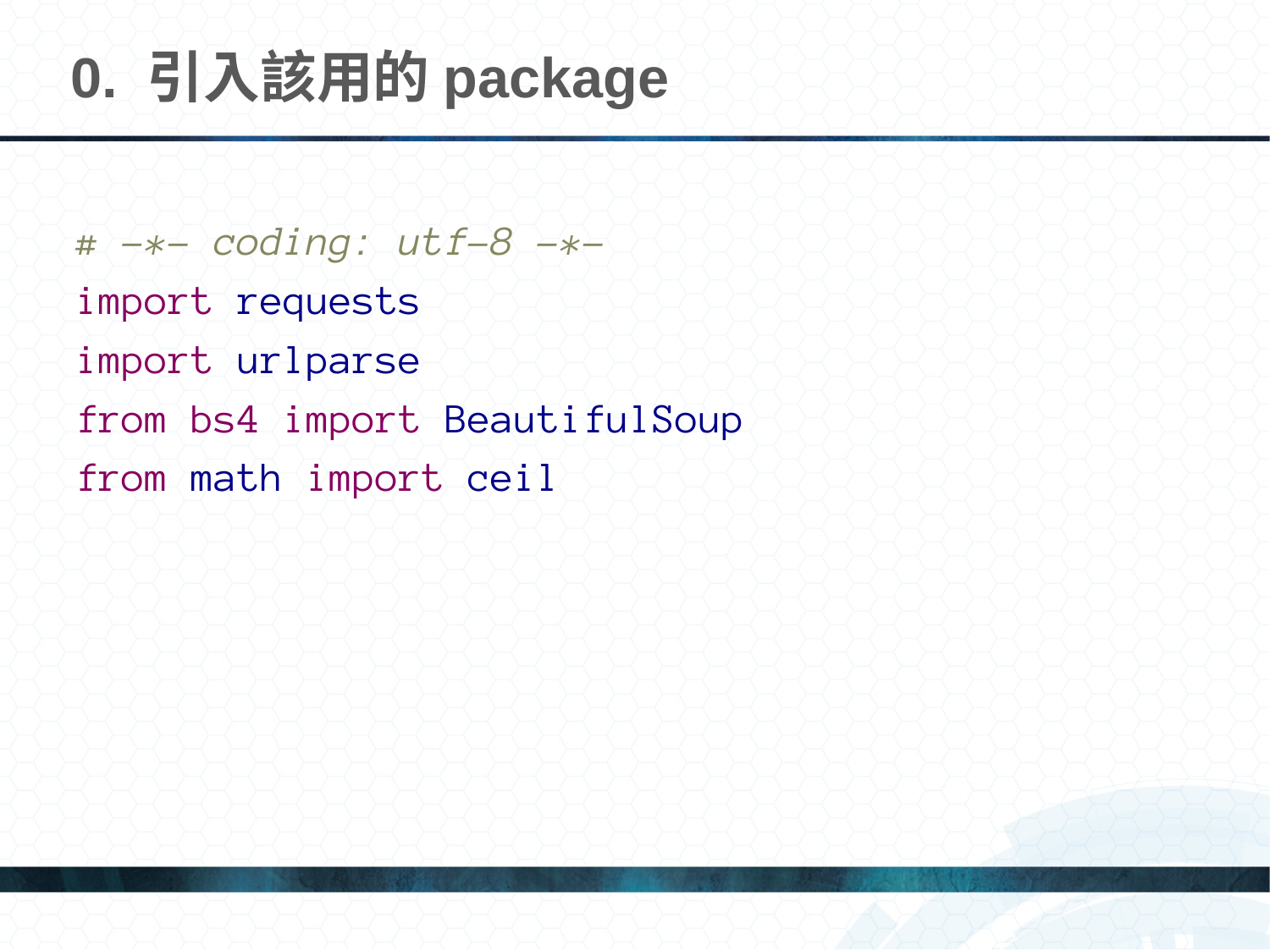

# 0. 引入該用的package
# -*- coding: utf-8 -*-
import requests
import urlparse
from bs4 import BeautifulSoup
from math import ceil